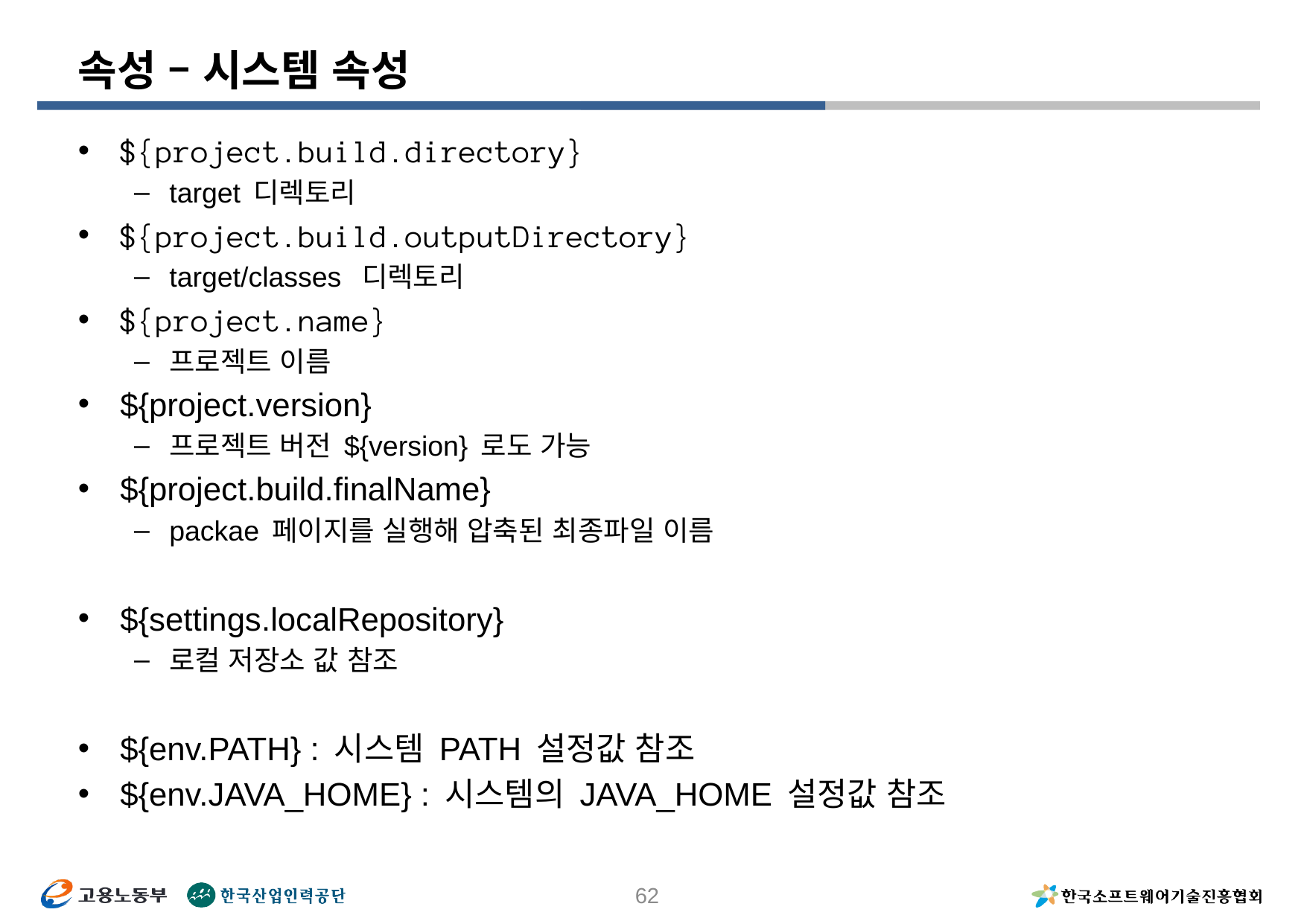

# 속성 – 시스템 속성
${project.build.directory}
target 디렉토리
${project.build.outputDirectory}
target/classes  디렉토리
${project.name}
프로젝트 이름
${project.version}
프로젝트 버전 ${version} 로도 가능
${project.build.finalName}
packae 페이지를 실행해 압축된 최종파일 이름

${settings.localRepository}
로컬 저장소 값 참조

${env.PATH} : 시스템 PATH 설정값 참조
${env.JAVA_HOME} : 시스템의 JAVA_HOME 설정값 참조

62